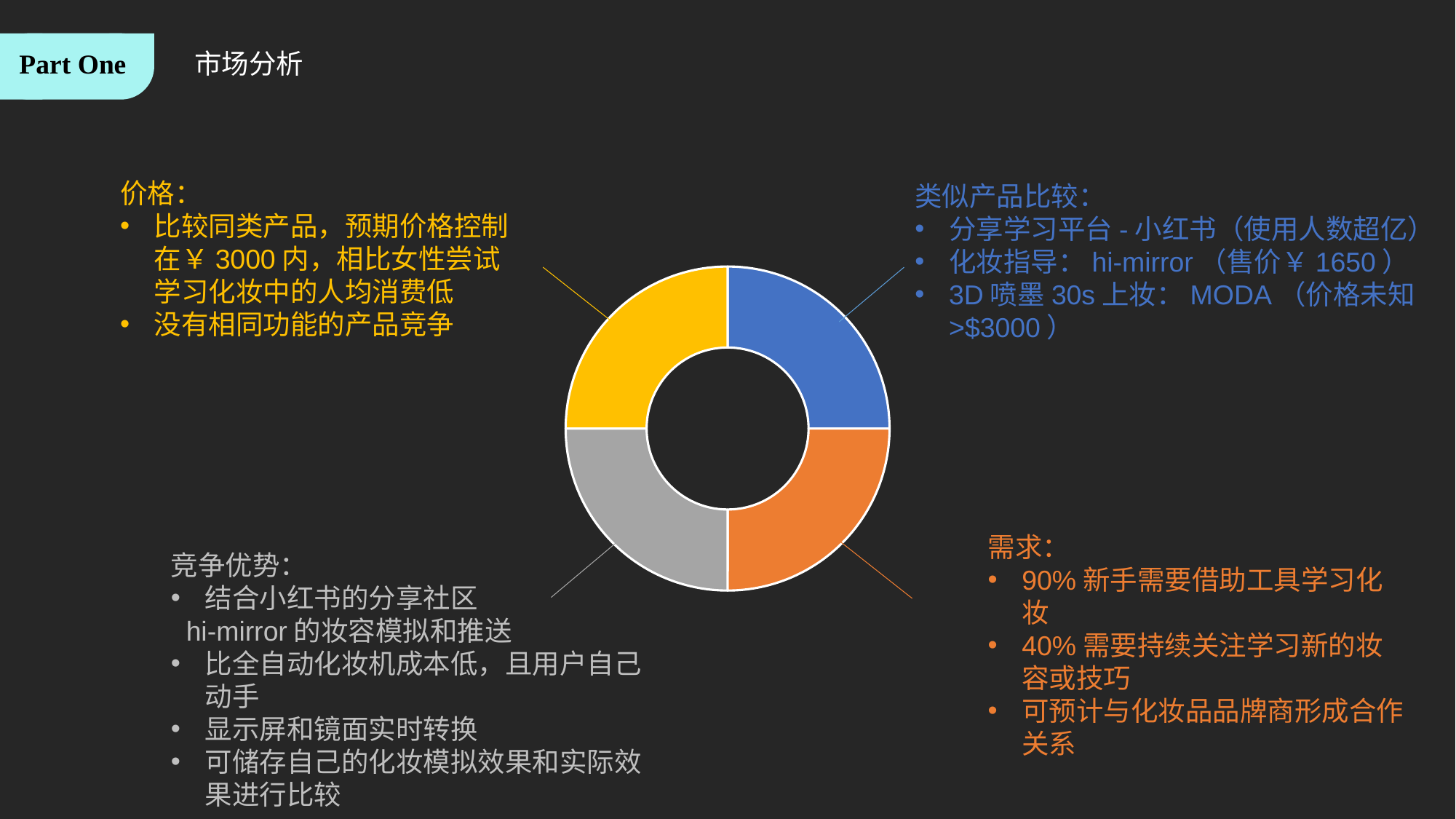

Part One
市场分析
价格：
比较同类产品，预期价格控制在￥3000内，相比女性尝试学习化妆中的人均消费低
没有相同功能的产品竞争

类似产品比较：
分享学习平台-小红书（使用人数超亿）
化妆指导：hi-mirror（售价￥1650）
3D喷墨30s上妆：MODA（价格未知>$3000）

### Chart

| Category | 销售额 |
|---|---|
| 第一季度 | 2.0 |
| 第二季度 | 2.0 |
| 第三季度 | 2.0 |
| 第四季度 | 2.0 |
需求：
90%新手需要借助工具学习化妆
40%需要持续关注学习新的妆容或技巧
可预计与化妆品品牌商形成合作关系

竞争优势：
结合小红书的分享社区
  hi-mirror的妆容模拟和推送
比全自动化妆机成本低，且用户自己动手
显示屏和镜面实时转换
可储存自己的化妆模拟效果和实际效果进行比较